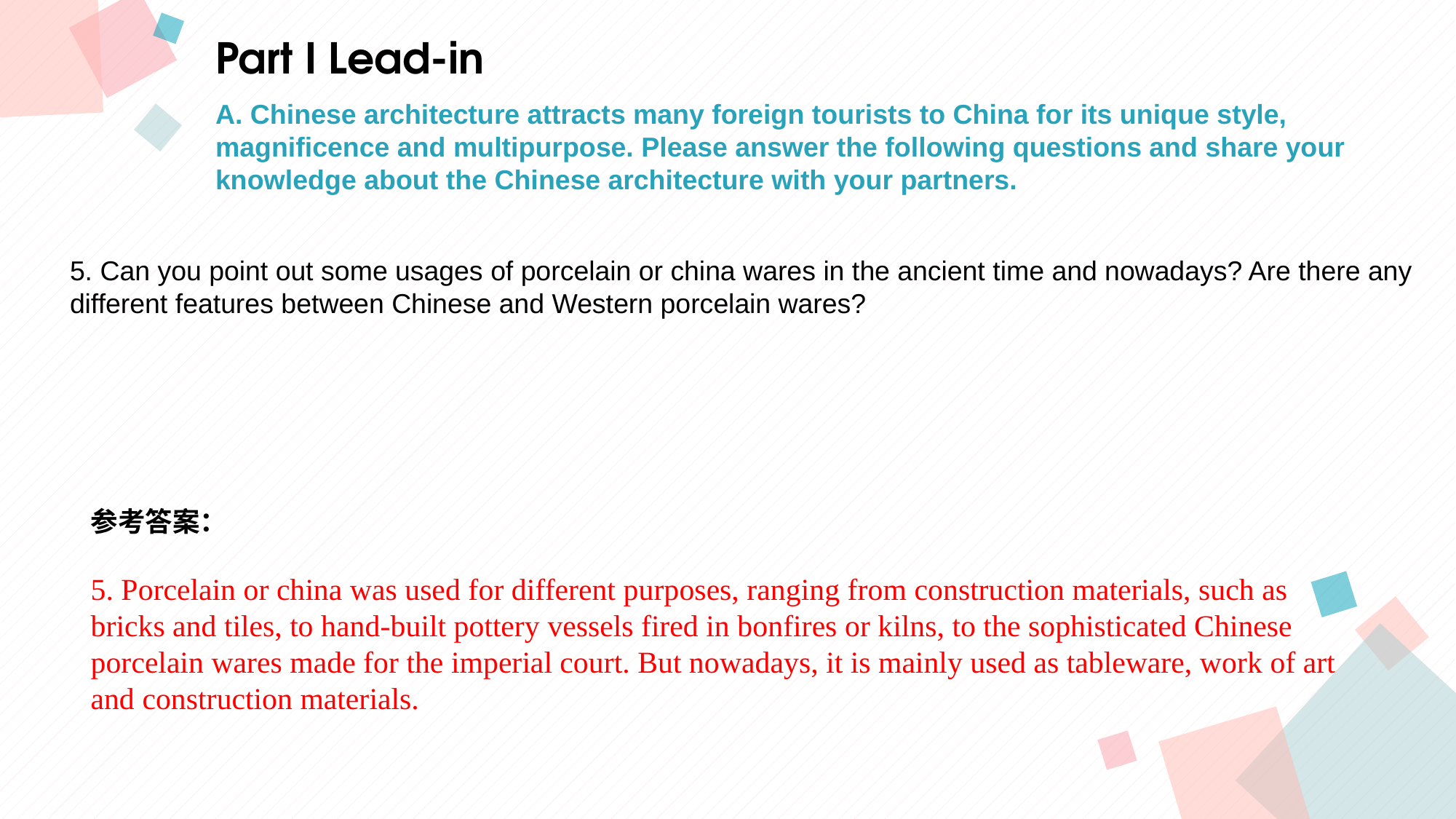

Part I Lead-in
A. Chinese architecture attracts many foreign tourists to China for its unique style, magnificence and multipurpose. Please answer the following questions and share your knowledge about the Chinese architecture with your partners.

5. Can you point out some usages of porcelain or china wares in the ancient time and nowadays? Are there any different features between Chinese and Western porcelain wares?
参考答案：

5. Porcelain or china was used for different purposes, ranging from construction materials, such as bricks and tiles, to hand-built pottery vessels fired in bonfires or kilns, to the sophisticated Chinese porcelain wares made for the imperial court. But nowadays, it is mainly used as tableware, work of art and construction materials.